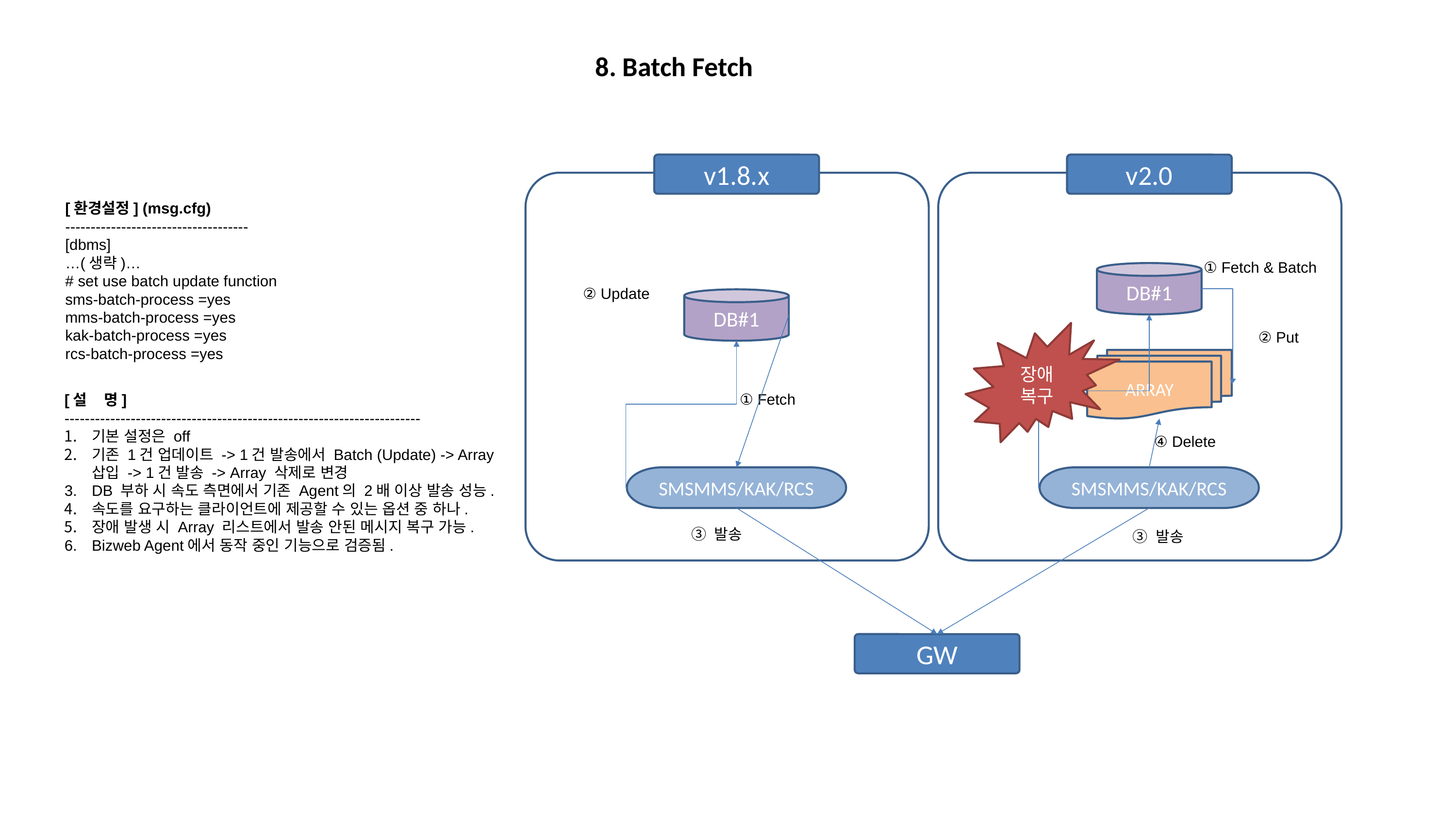

8. Batch Fetch
v2.0
v1.8.x

[환경설정] (msg.cfg)
------------------------------------
[dbms]
…(생략)…
# set use batch update function
sms-batch-process =yes
mms-batch-process =yes
kak-batch-process =yes
rcs-batch-process =yes

① Fetch & Batch
DB#1
② Update
DB#1
② Put
장애
복구
ARRAY
[설    명]
----------------------------------------------------------------------
기본 설정은 off
기존 1건 업데이트 -> 1건 발송에서 Batch (Update) -> Array 삽입 -> 1건 발송 -> Array 삭제로 변경
DB 부하 시 속도 측면에서 기존 Agent의 2배 이상 발송 성능.
속도를 요구하는 클라이언트에 제공할 수 있는 옵션 중 하나.
장애 발생 시 Array 리스트에서 발송 안된 메시지 복구 가능.
Bizweb Agent에서 동작 중인 기능으로 검증됨.
① Fetch
④ Delete
SMSMMS/KAK/RCS
SMSMMS/KAK/RCS
③ 발송
③ 발송
GW